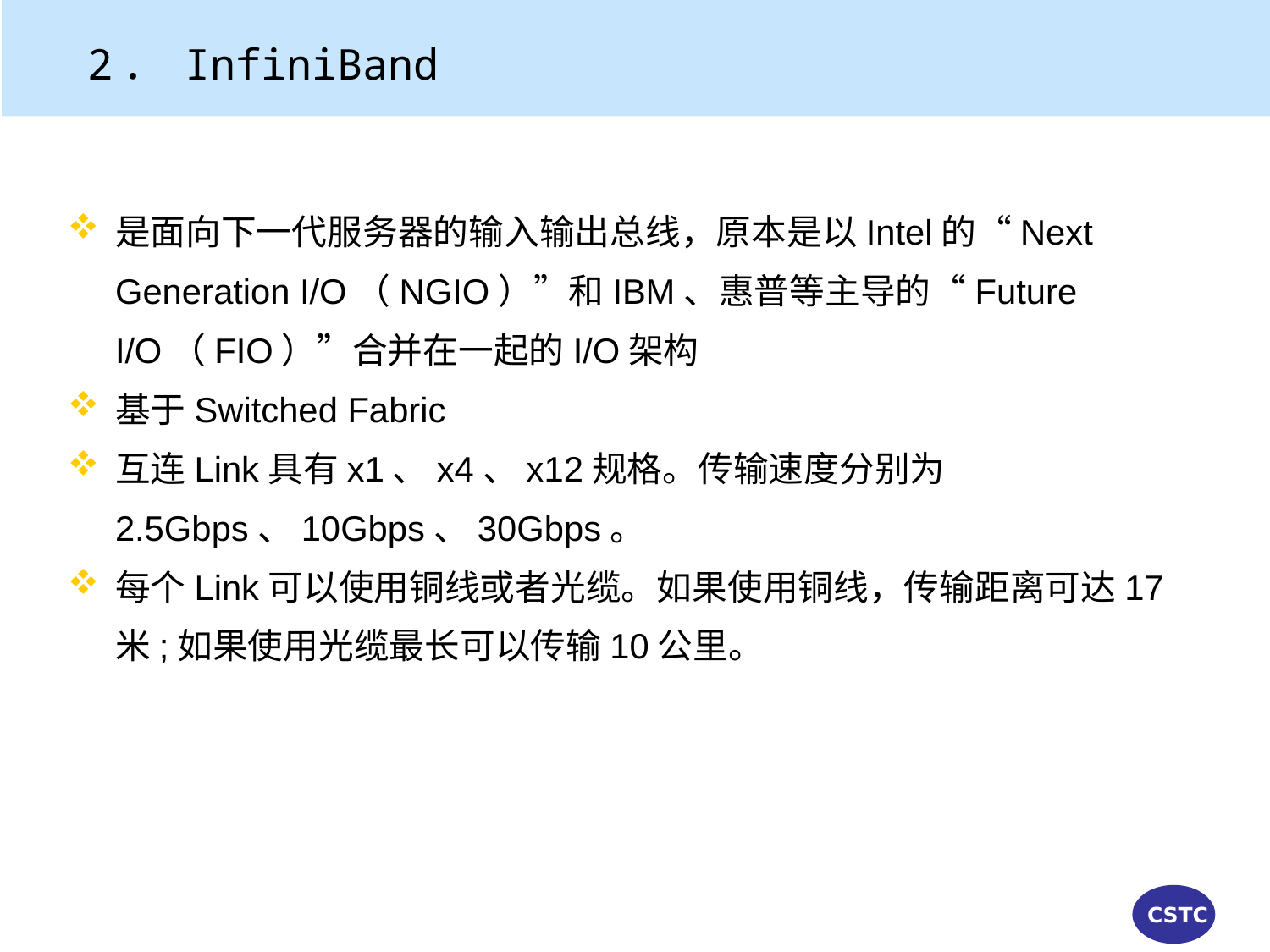

# 2． InfiniBand
是面向下一代服务器的输入输出总线，原本是以Intel的“Next Generation I/O（NGIO）”和IBM、惠普等主导的“Future I/O（FIO）”合并在一起的I/O架构
基于Switched Fabric
互连Link具有x1、x4、x12规格。传输速度分别为2.5Gbps、10Gbps、30Gbps。
每个Link可以使用铜线或者光缆。如果使用铜线，传输距离可达17米;如果使用光缆最长可以传输10公里。